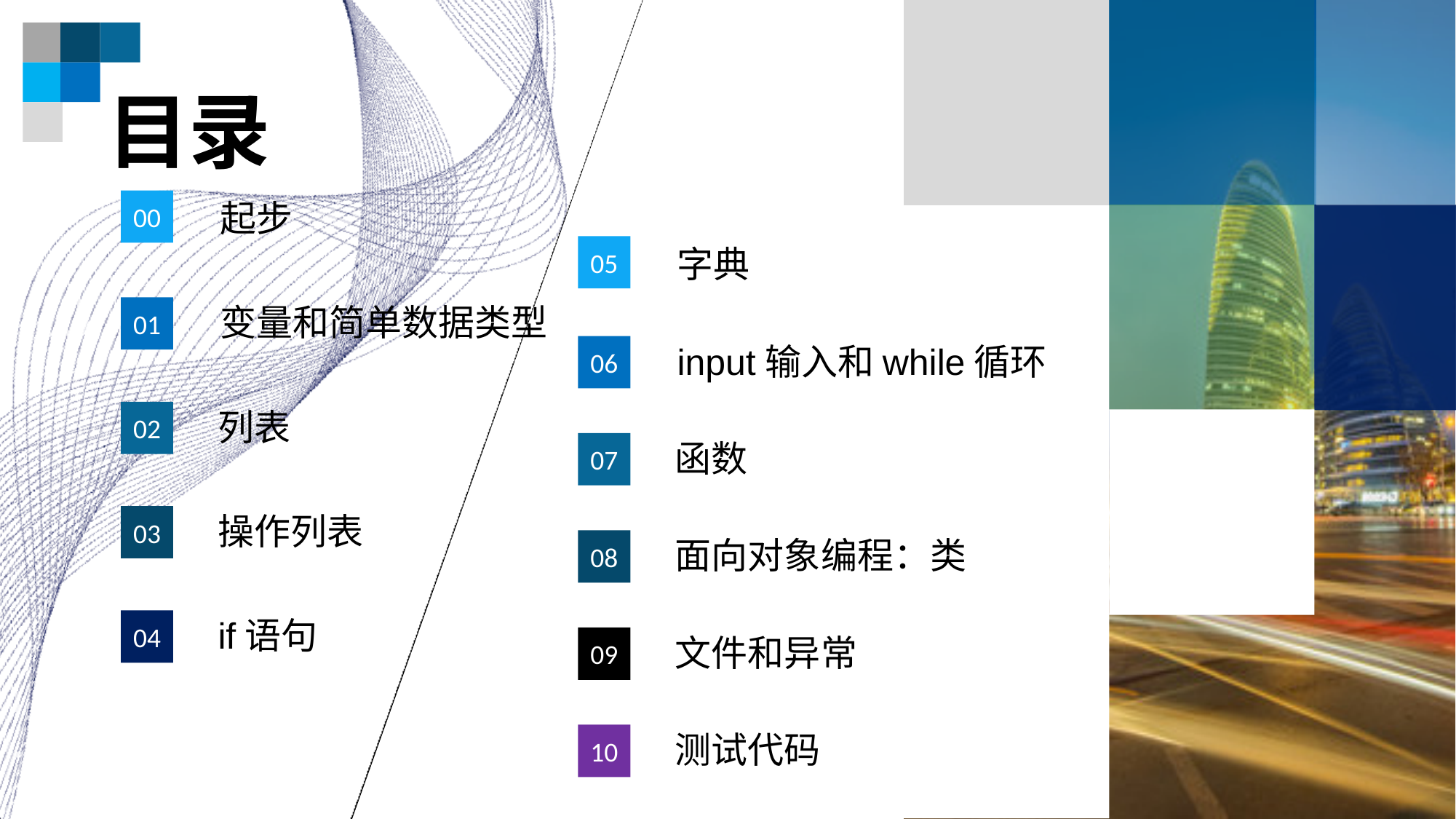

目录
00
起步
变量和简单数据类型
01
列表
02
操作列表
03
if语句
04
05
字典
input输入和while循环
06
函数
07
面向对象编程：类
08
文件和异常
09
测试代码
10